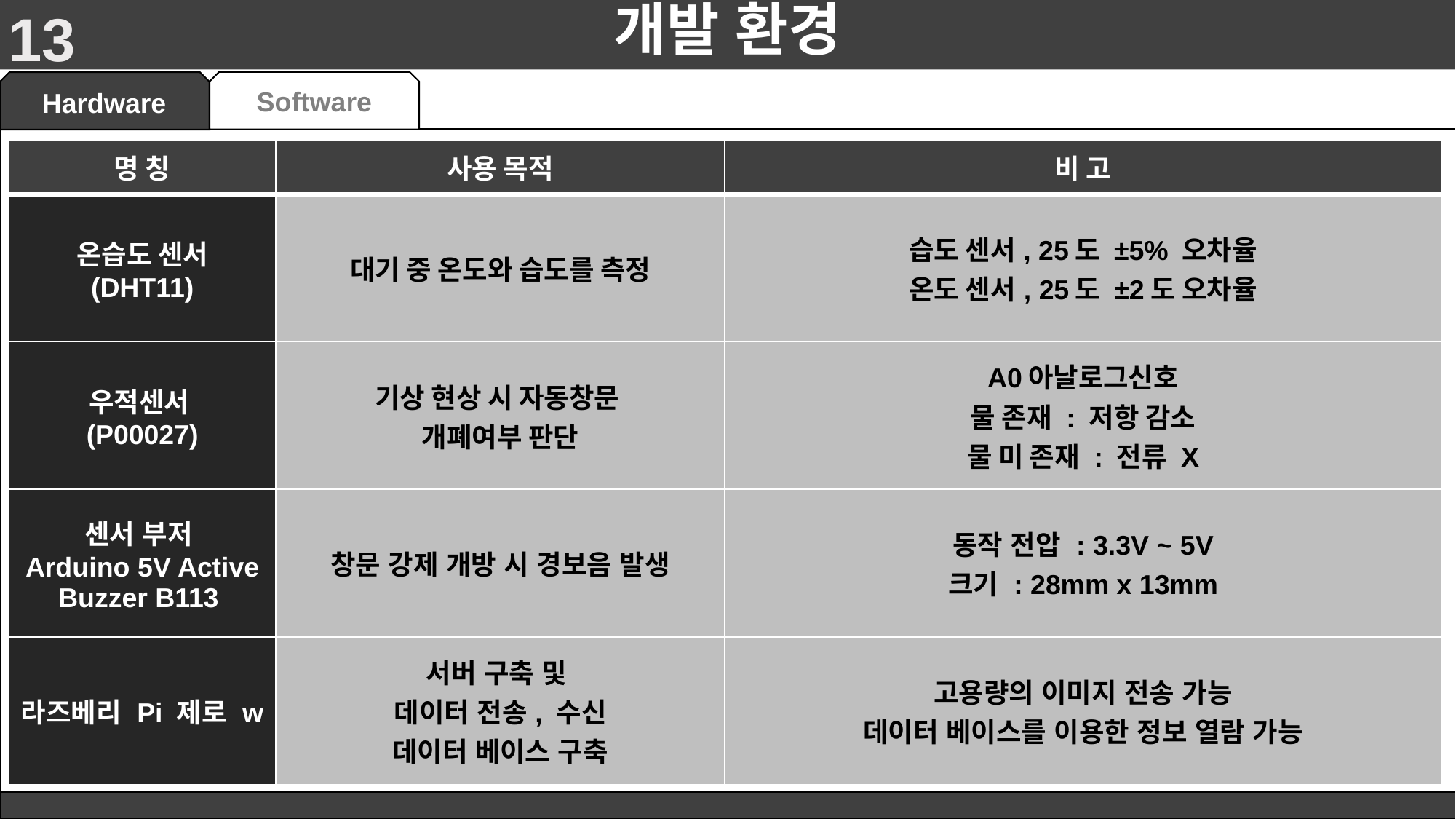

# 개발 환경

13

Software
Hardware

| 명 칭 | 사용 목적 | 비 고 |
| --- | --- | --- |
| 온습도 센서 (DHT11) | 대기 중 온도와 습도를 측정 | 습도 센서, 25도 ±5% 오차율 온도 센서, 25도 ±2도 오차율 |
| 우적센서 (P00027) | 기상 현상 시 자동창문 개폐여부 판단 | A0아날로그신호 물 존재 : 저항 감소 물 미 존재 : 전류 X |
| 센서 부저 Arduino 5V Active Buzzer B113 | 창문 강제 개방 시 경보음 발생 | 동작 전압 : 3.3V ~ 5V 크기 : 28mm x 13mm |
| 라즈베리 Pi 제로 w | 서버 구축 및 데이터 전송, 수신 데이터 베이스 구축 | 고용량의 이미지 전송 가능 데이터 베이스를 이용한 정보 열람 가능 |